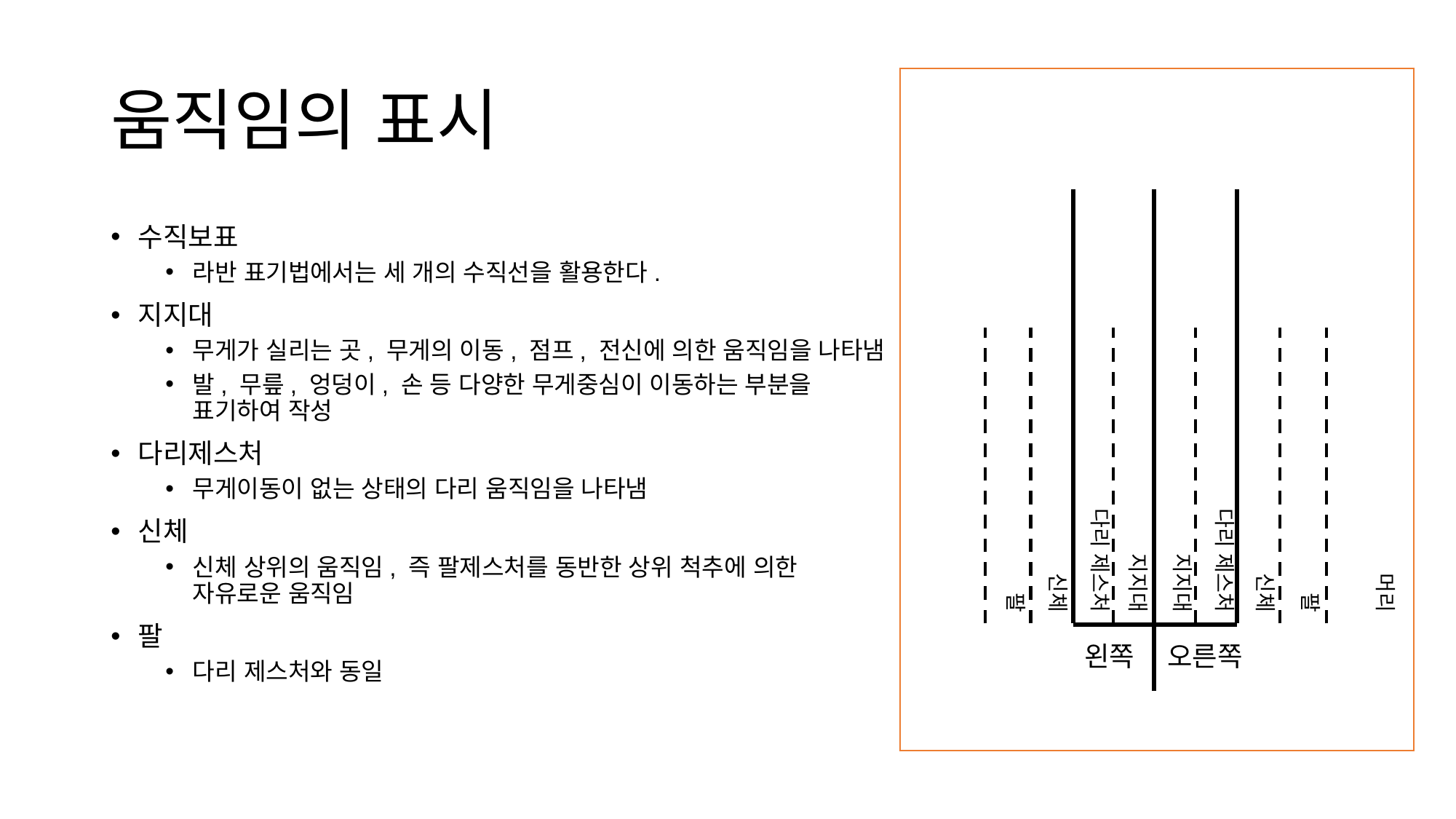

# 움직임의 표시

수직보표
라반 표기법에서는 세 개의 수직선을 활용한다.
지지대
무게가 실리는 곳, 무게의 이동, 점프, 전신에 의한 움직임을 나타냄
발, 무릎, 엉덩이, 손 등 다양한 무게중심이 이동하는 부분을 표기하여 작성
다리제스처
무게이동이 없는 상태의 다리 움직임을 나타냄
신체
신체 상위의 움직임, 즉 팔제스처를 동반한 상위 척추에 의한 자유로운 움직임
팔
다리 제스처와 동일
팔
신체
다리 제스처
지지대
지지대
다리 제스처
신체
팔
머리
왼쪽
오른쪽